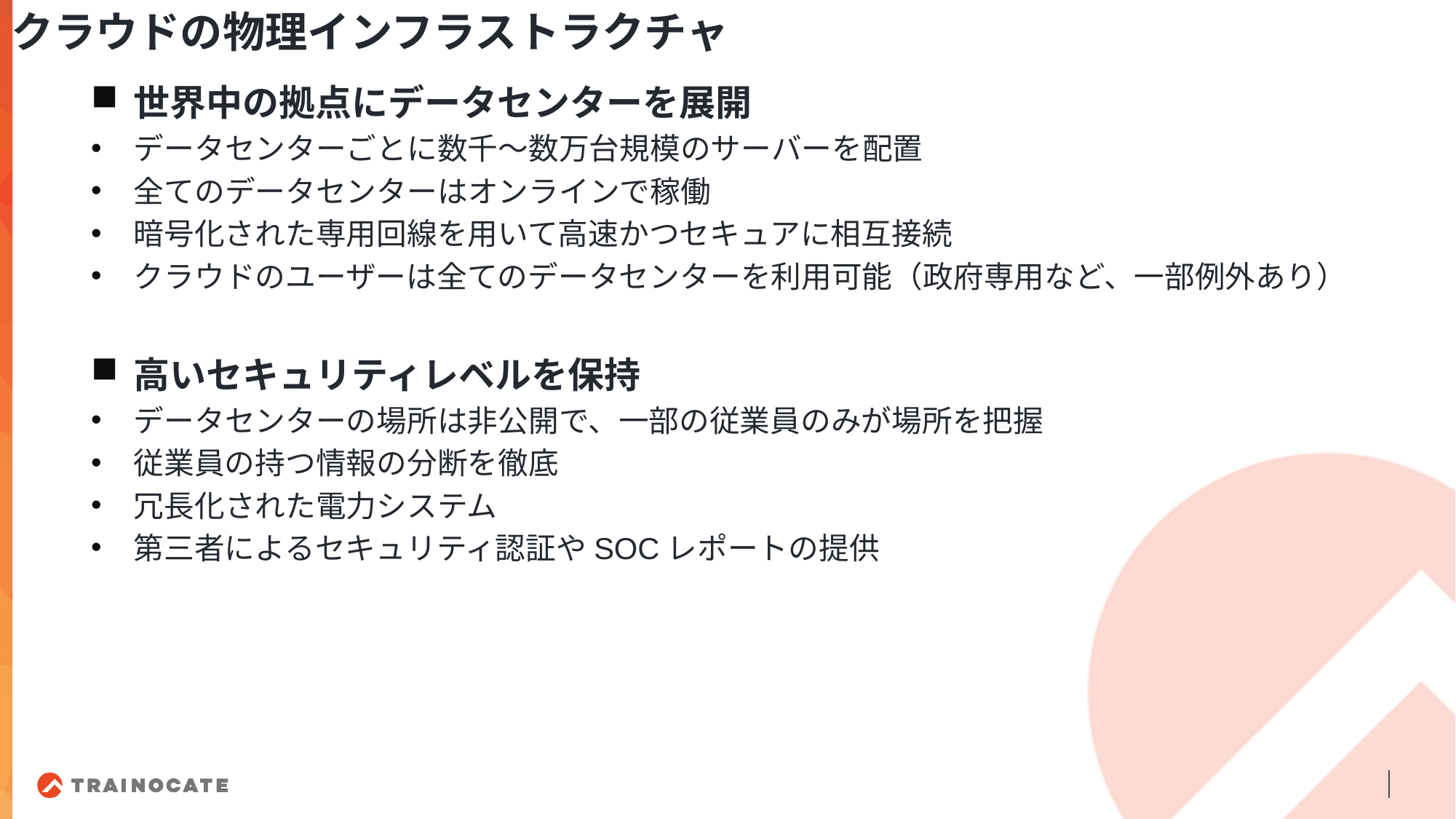

クラウドの物理インフラストラクチャ
世界中の拠点にデータセンターを展開
データセンターごとに数千〜数万台規模のサーバーを配置
全てのデータセンターはオンラインで稼働
暗号化された専用回線を用いて高速かつセキュアに相互接続
クラウドのユーザーは全てのデータセンターを利用可能（政府専用など、一部例外あり）

高いセキュリティレベルを保持
データセンターの場所は非公開で、一部の従業員のみが場所を把握
従業員の持つ情報の分断を徹底
冗長化された電力システム
第三者によるセキュリティ認証やSOCレポートの提供